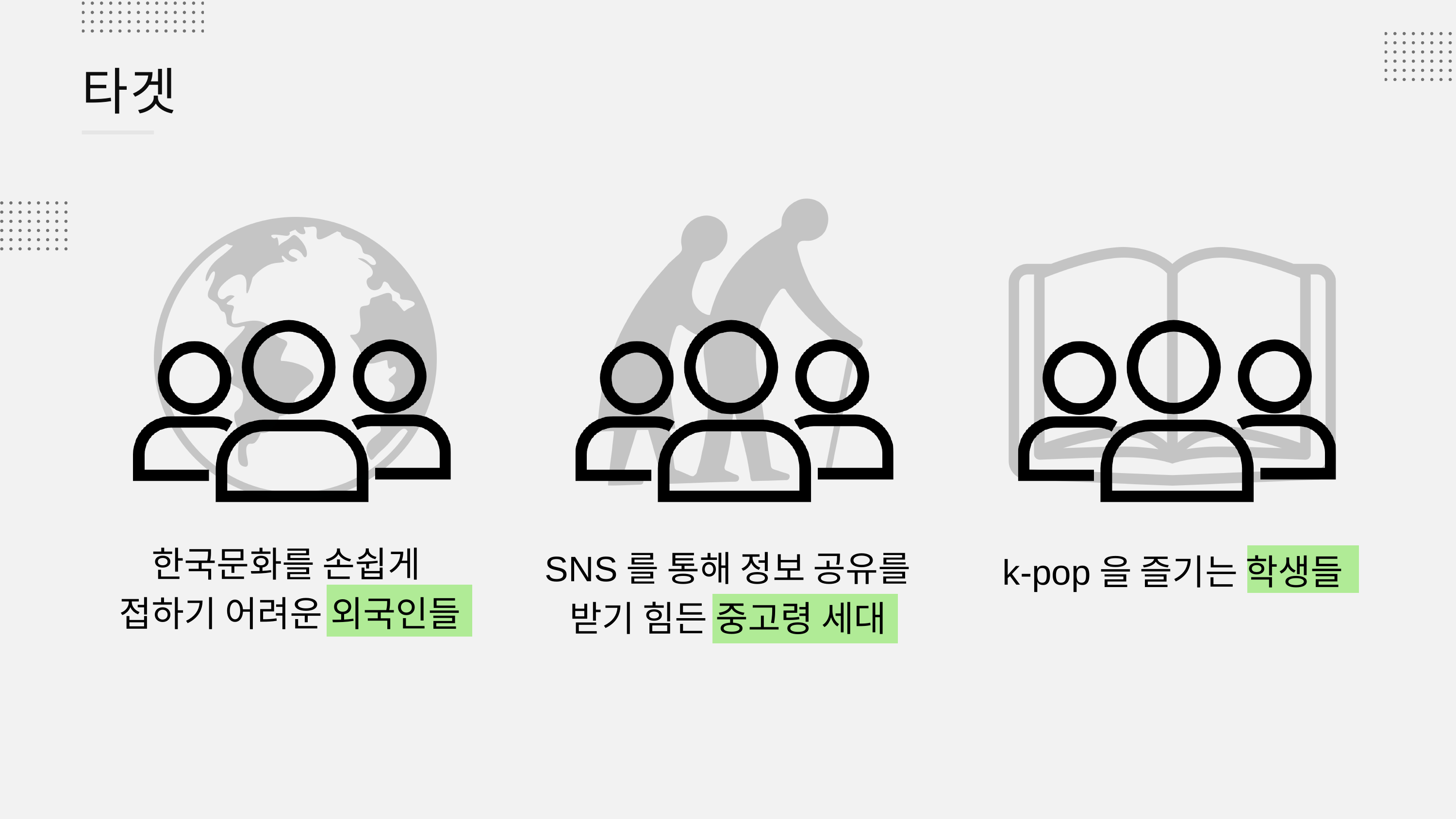

타겟

한국문화를 손쉽게
접하기 어려운 외국인들

SNS를 통해 정보 공유를
받기 힘든 중고령 세대

k-pop을 즐기는 학생들